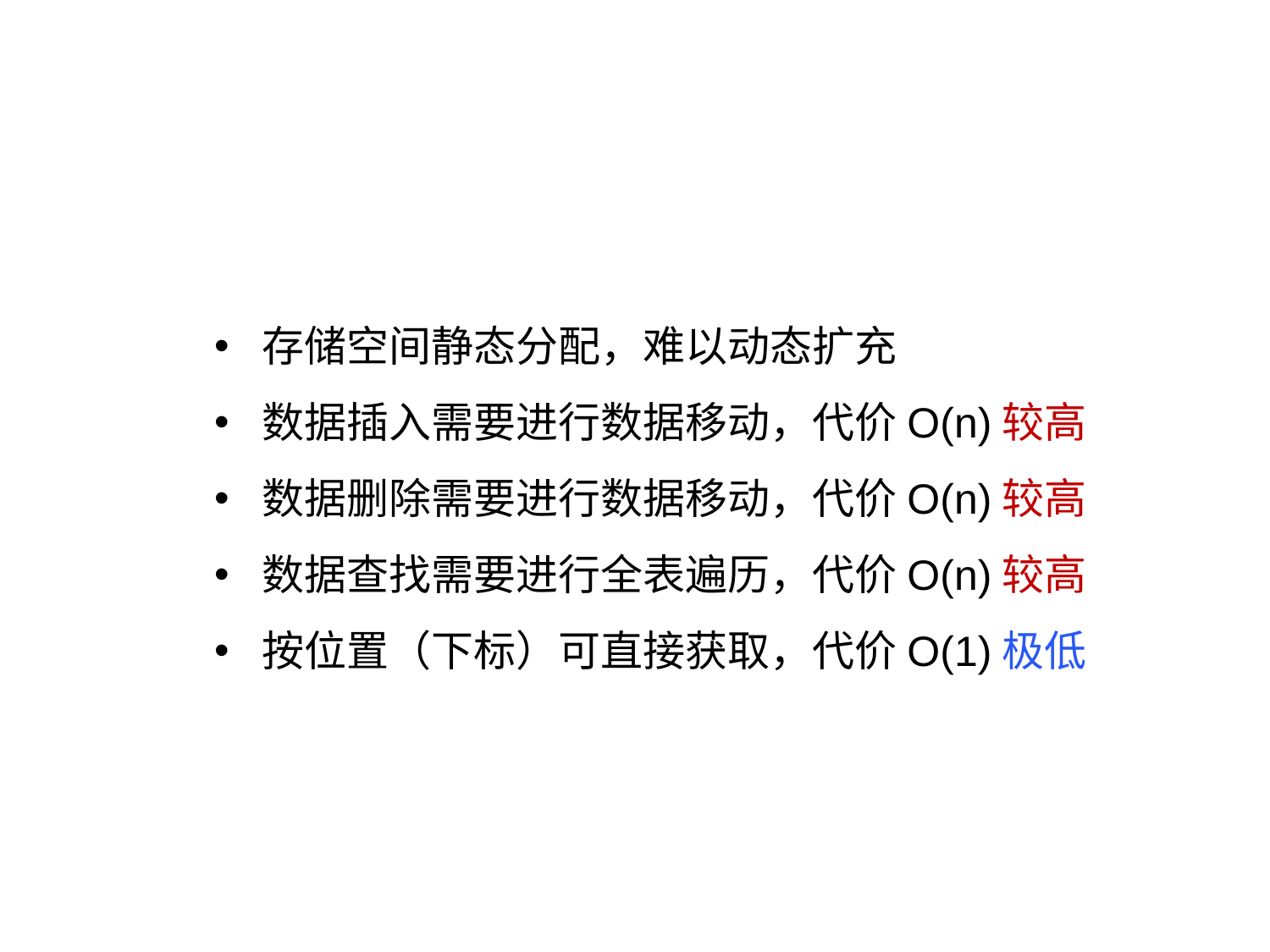

存储空间静态分配，难以动态扩充
数据插入需要进行数据移动，代价O(n)较高
数据删除需要进行数据移动，代价O(n)较高
数据查找需要进行全表遍历，代价O(n)较高
按位置（下标）可直接获取，代价O(1)极低